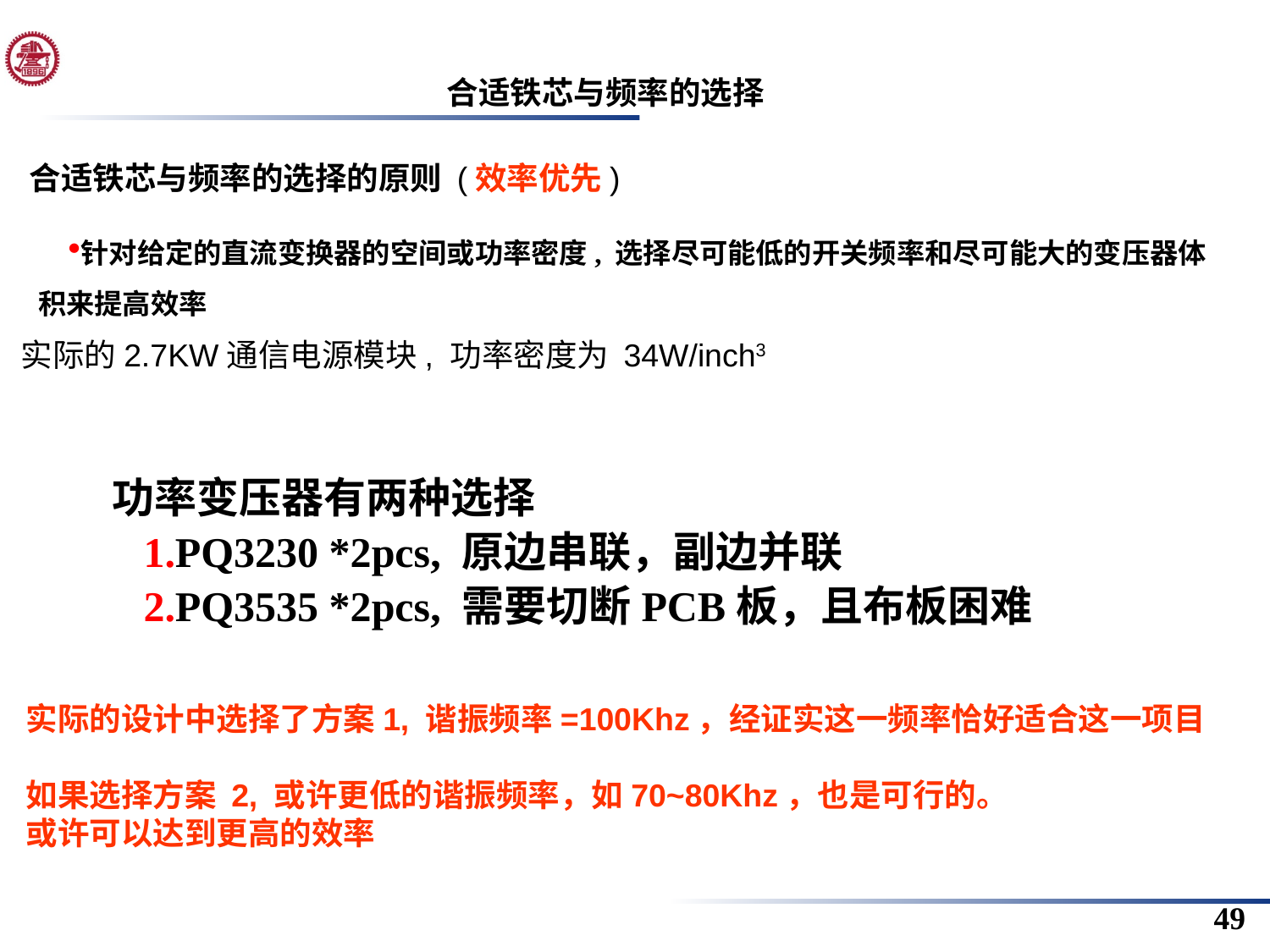

合适铁芯与频率的选择
合适铁芯与频率的选择的原则 (效率优先)
针对给定的直流变换器的空间或功率密度, 选择尽可能低的开关频率和尽可能大的变压器体积来提高效率
实际的2.7KW通信电源模块, 功率密度为 34W/inch3

功率变压器有两种选择
PQ3230 *2pcs, 原边串联，副边并联
PQ3535 *2pcs, 需要切断PCB板，且布板困难
实际的设计中选择了方案1, 谐振频率=100Khz，经证实这一频率恰好适合这一项目

如果选择方案 2, 或许更低的谐振频率，如70~80Khz，也是可行的。
或许可以达到更高的效率